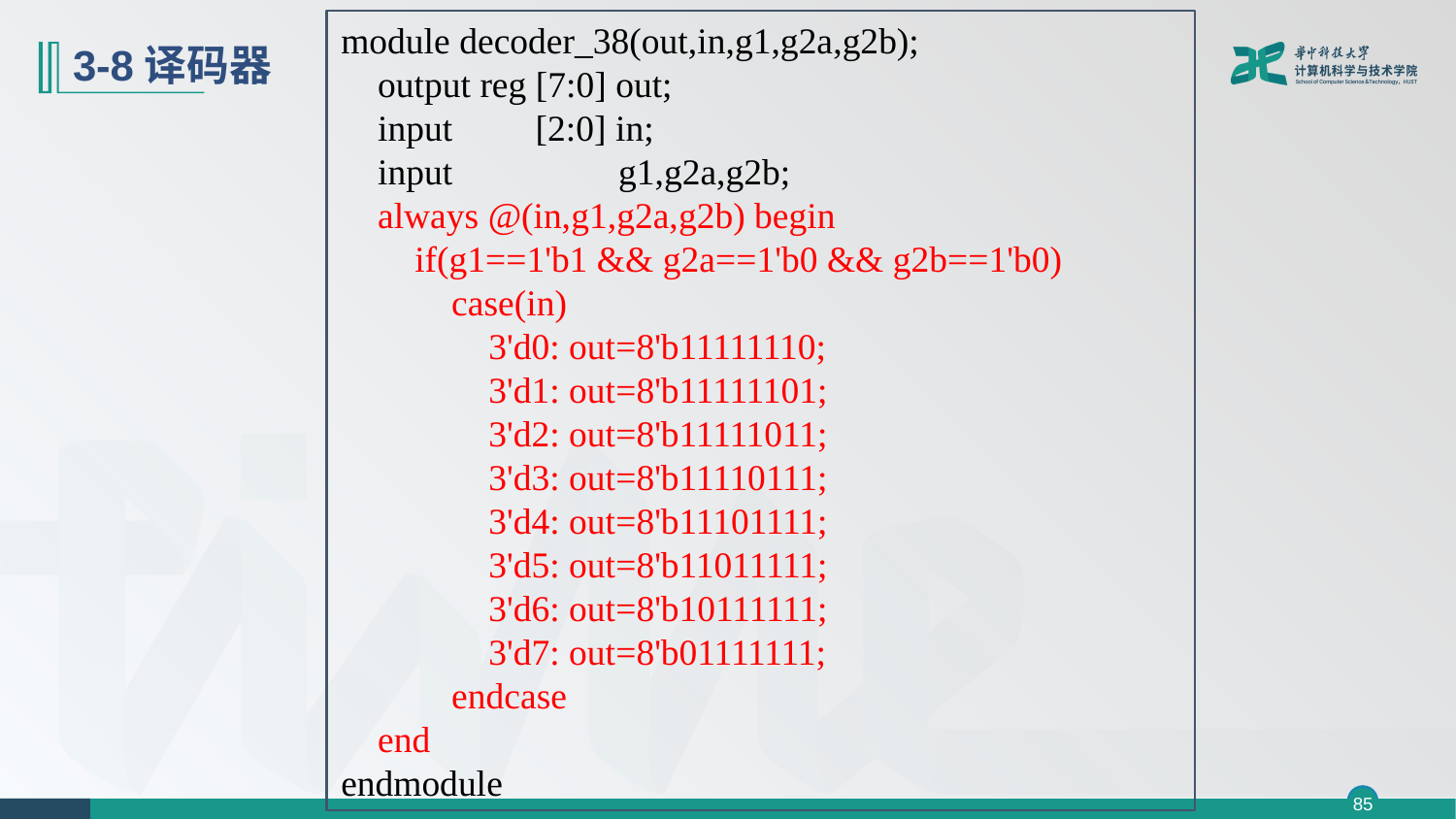

module decoder_38(out,in,g1,g2a,g2b);
    output reg [7:0] out;
    input         [2:0] in;
    input                  g1,g2a,g2b;
    always @(in,g1,g2a,g2b) begin
        if(g1==1'b1 && g2a==1'b0 && g2b==1'b0)
            case(in)
                3'd0: out=8'b11111110;
                3'd1: out=8'b11111101;
                3'd2: out=8'b11111011;
                3'd3: out=8'b11110111;
                3'd4: out=8'b11101111;
                3'd5: out=8'b11011111;
                3'd6: out=8'b10111111;
                3'd7: out=8'b01111111;
            endcase
    end
endmodule
# 3-8译码器